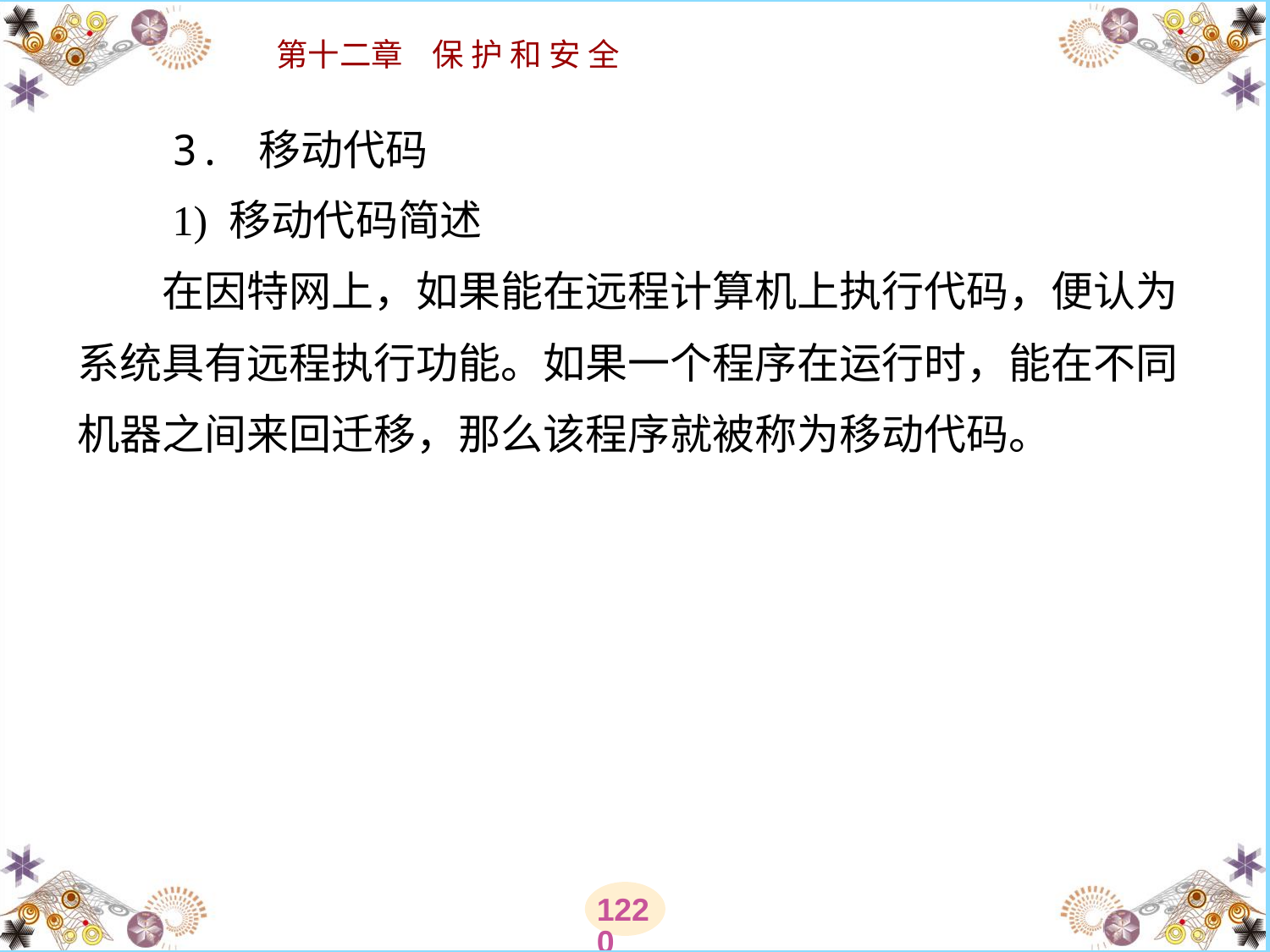

# 3. 移动代码 　　1) 移动代码简述 　　在因特网上，如果能在远程计算机上执行代码，便认为系统具有远程执行功能。如果一个程序在运行时，能在不同机器之间来回迁移，那么该程序就被称为移动代码。